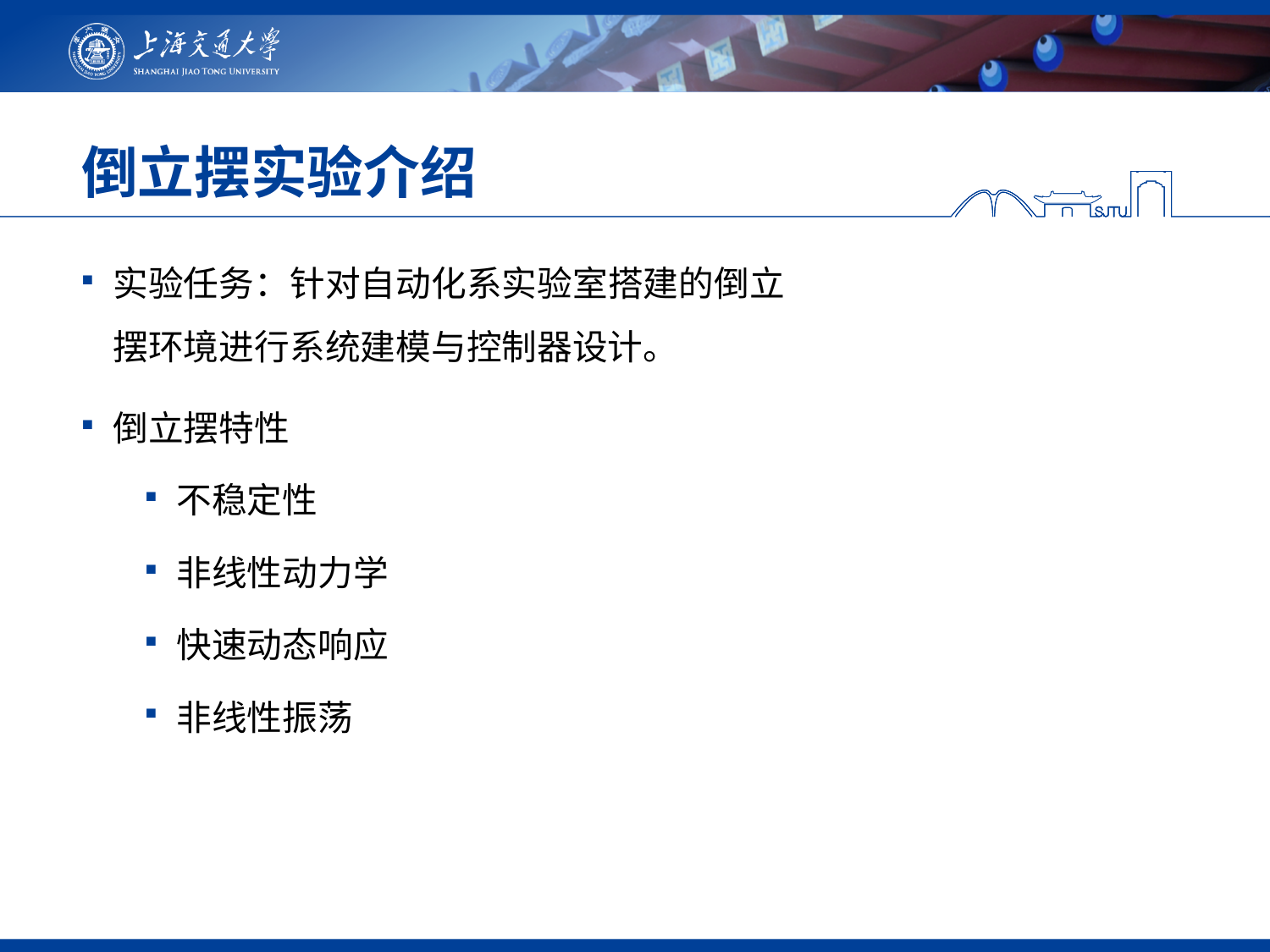

# 倒立摆实验介绍
实验任务：针对自动化系实验室搭建的倒立摆环境进行系统建模与控制器设计。
倒立摆特性
不稳定性
非线性动力学
快速动态响应
非线性振荡